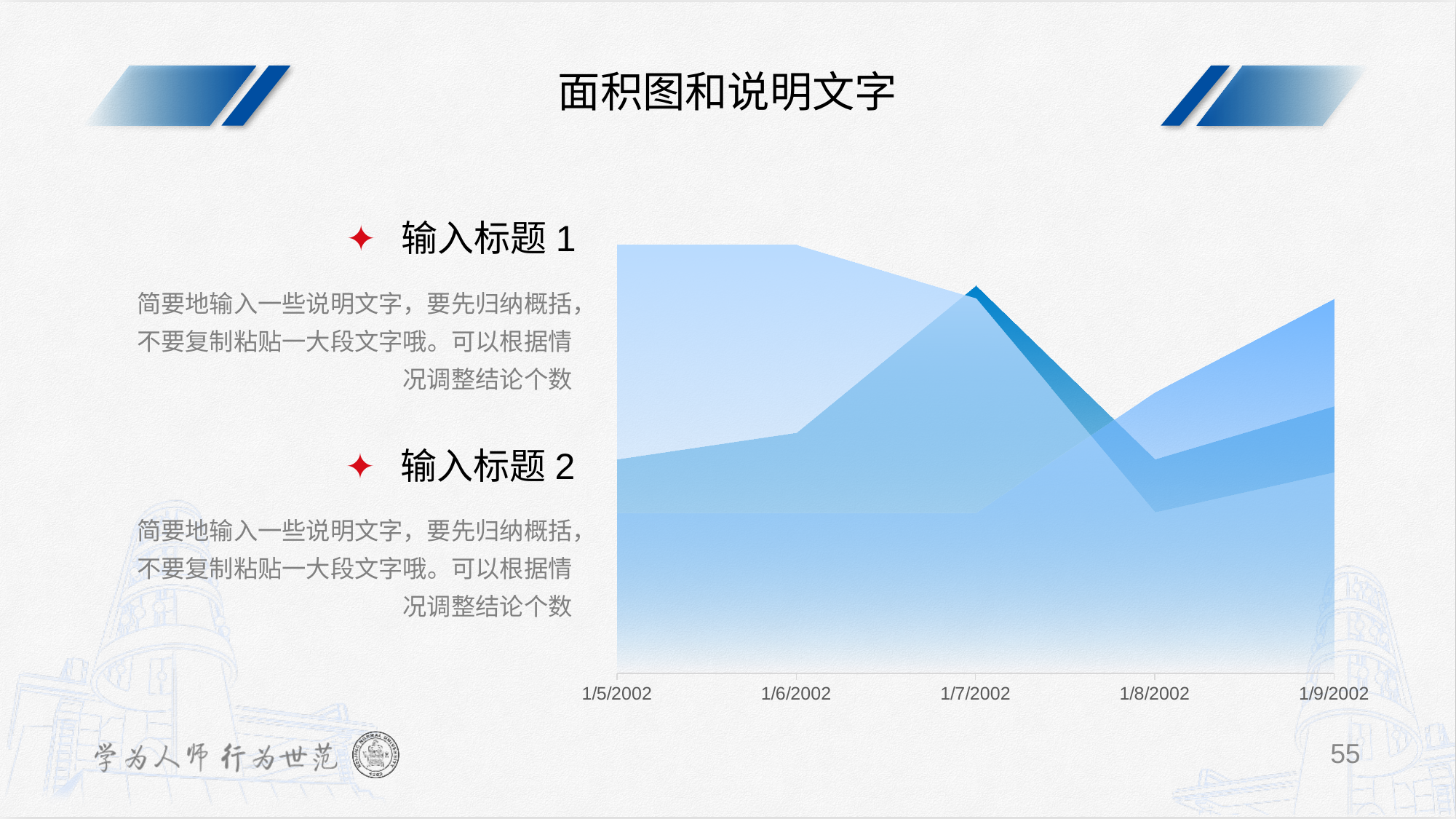

TIP
更改数据：右键点击图表-编辑数据

面积图和说明文字

### Chart

| Category | 系列 1 | 系列 2 | 系列3 |
|---|---|---|---|
| 37261 | 32.0 | 12.0 | 16.0 |
| 37262 | 32.0 | 12.0 | 18.0 |
| 37263 | 28.0 | 12.0 | 29.0 |
| 37264 | 12.0 | 21.0 | 16.0 |
| 37265 | 15.0 | 28.0 | 20.0 |
✦  输入标题1
简要地输入一些说明文字，要先归纳概括，不要复制粘贴一大段文字哦。可以根据情况调整结论个数
✦  输入标题2
简要地输入一些说明文字，要先归纳概括，不要复制粘贴一大段文字哦。可以根据情况调整结论个数